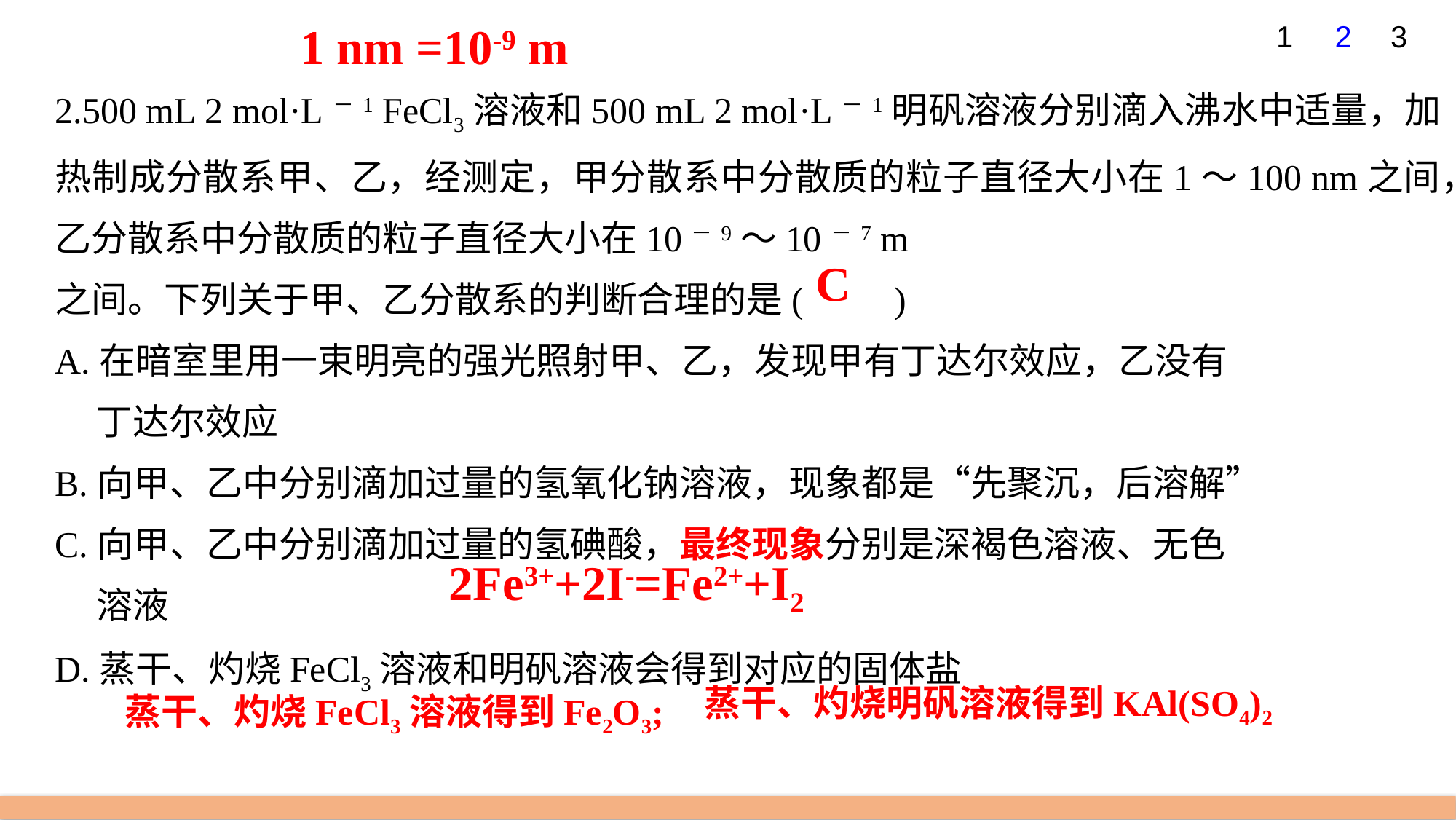

1
2
3
1 nm =10-9 m
2.500 mL 2 mol·L－1 FeCl3溶液和500 mL 2 mol·L－1明矾溶液分别滴入沸水中适量，加热制成分散系甲、乙，经测定，甲分散系中分散质的粒子直径大小在1～100 nm之间，乙分散系中分散质的粒子直径大小在10－9～10－7 m
之间。下列关于甲、乙分散系的判断合理的是(　　)
A.在暗室里用一束明亮的强光照射甲、乙，发现甲有丁达尔效应，乙没有
    丁达尔效应
B.向甲、乙中分别滴加过量的氢氧化钠溶液，现象都是“先聚沉，后溶解”
C.向甲、乙中分别滴加过量的氢碘酸，最终现象分别是深褐色溶液、无色
    溶液
D.蒸干、灼烧FeCl3溶液和明矾溶液会得到对应的固体盐
C
2Fe3++2I-=Fe2++I2
蒸干、灼烧明矾溶液得到KAl(SO4)2
蒸干、灼烧FeCl3溶液得到Fe2O3;